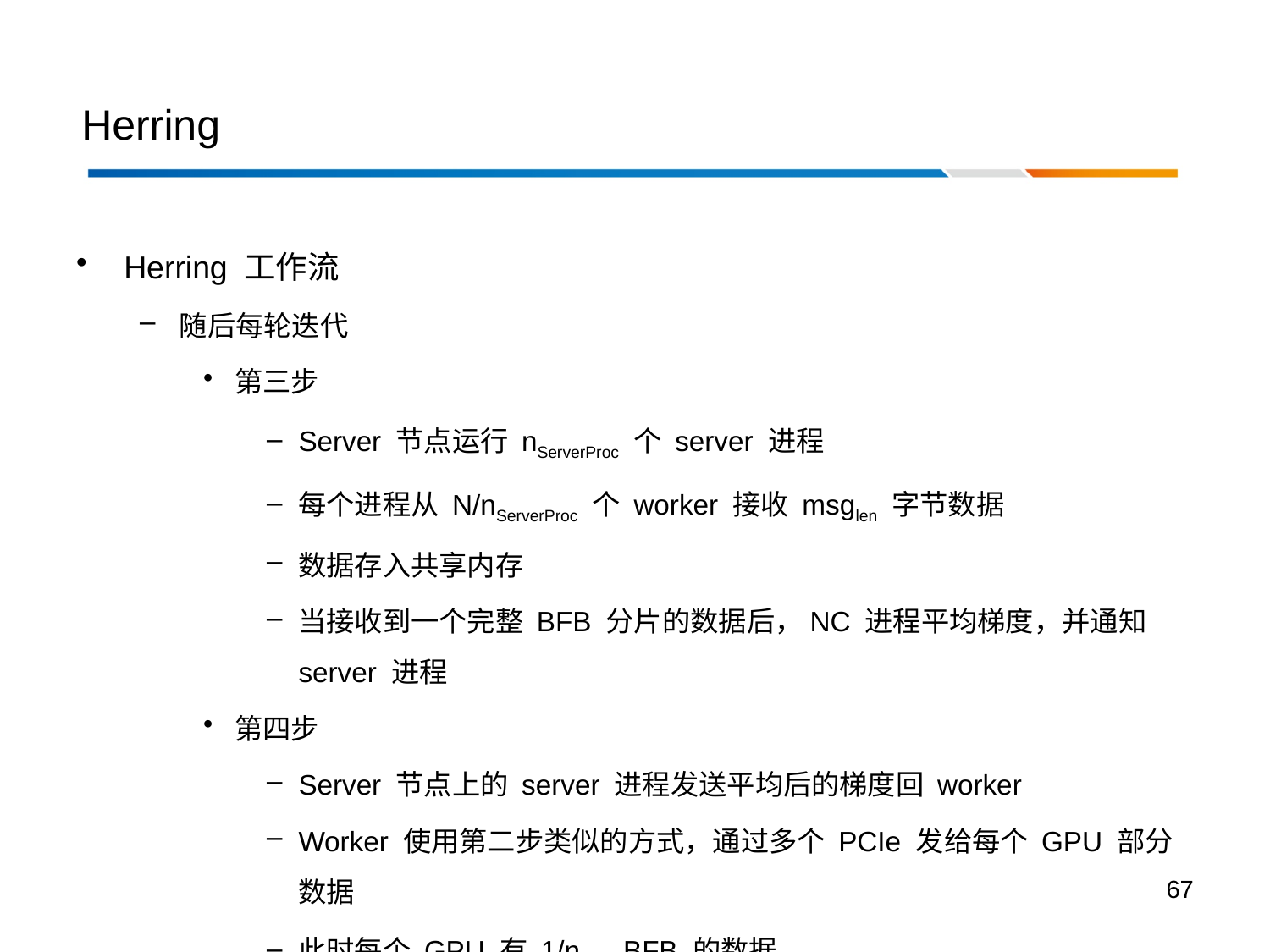

# Herring
Herring 工作流
随后每轮迭代
第三步
Server 节点运行 nServerProc 个 server 进程
每个进程从 N/nServerProc 个 worker 接收 msglen 字节数据
数据存入共享内存
当接收到一个完整 BFB 分片的数据后，NC 进程平均梯度，并通知 server 进程
第四步
Server 节点上的 server 进程发送平均后的梯度回 worker
Worker 使用第二步类似的方式，通过多个 PCIe 发给每个 GPU 部分数据
此时每个 GPU 有 1/nGPU BFB 的数据
67